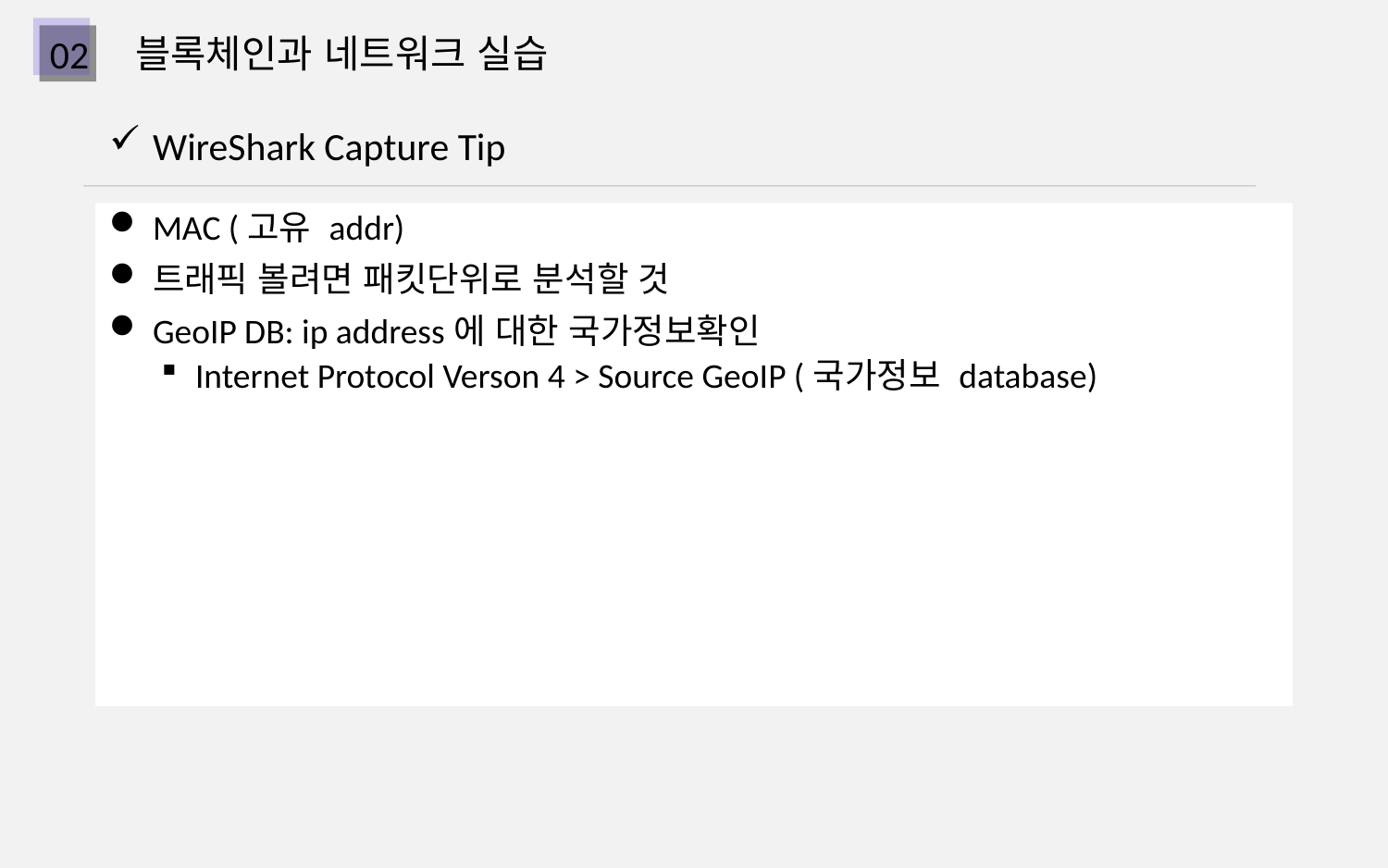

블록체인과 네트워크 실습
02
WireShark Capture Tip
MAC (고유 addr)
트래픽 볼려면 패킷단위로 분석할 것
GeoIP DB: ip address에 대한 국가정보확인
 Internet Protocol Verson 4 > Source GeoIP (국가정보 database)